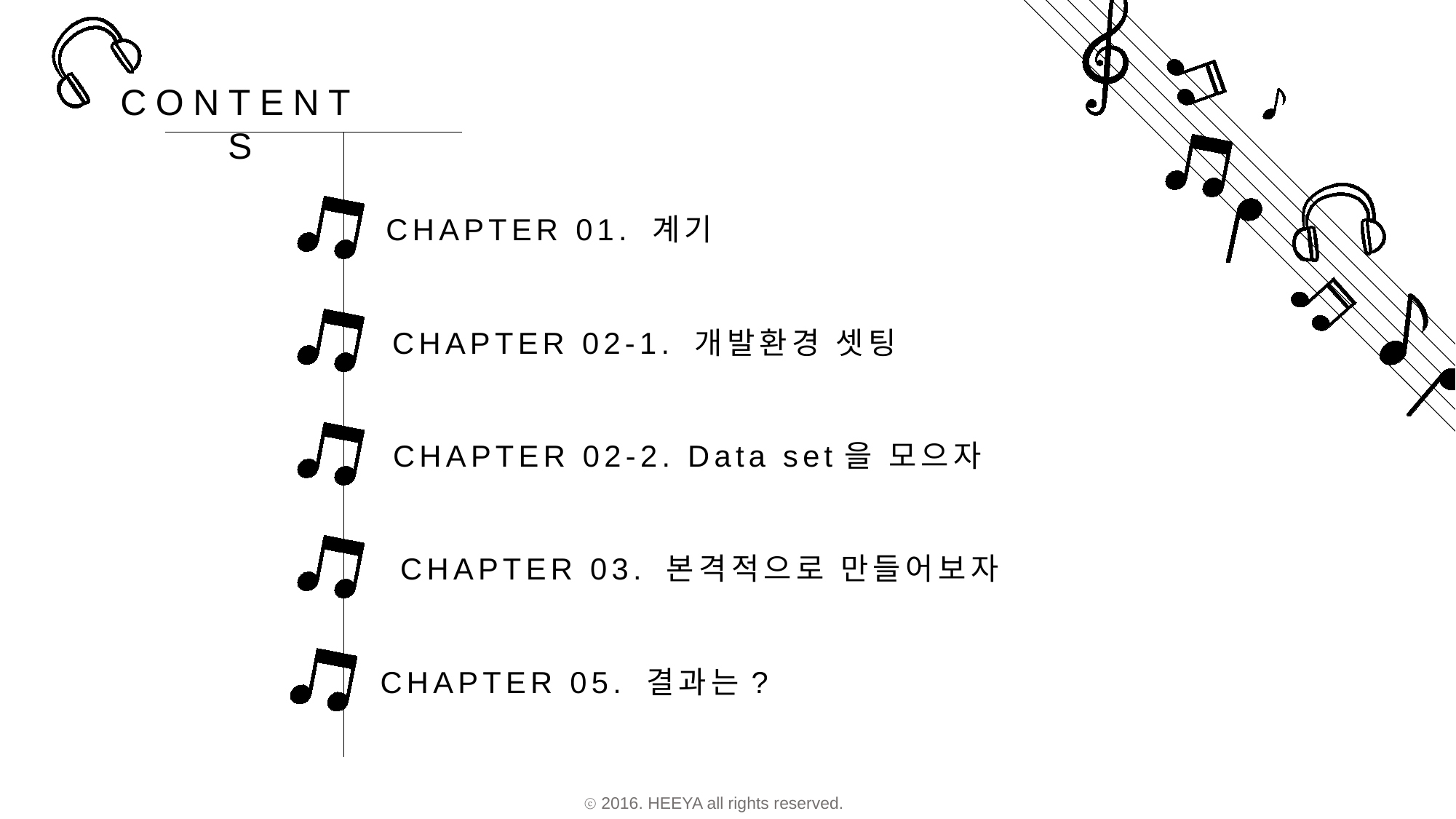

CONTENTS

CHAPTER 01. 계기

CHAPTER 02-1. 개발환경 셋팅

CHAPTER 02-2. Data set을 모으자

CHAPTER 03. 본격적으로 만들어보자

CHAPTER 05. 결과는?